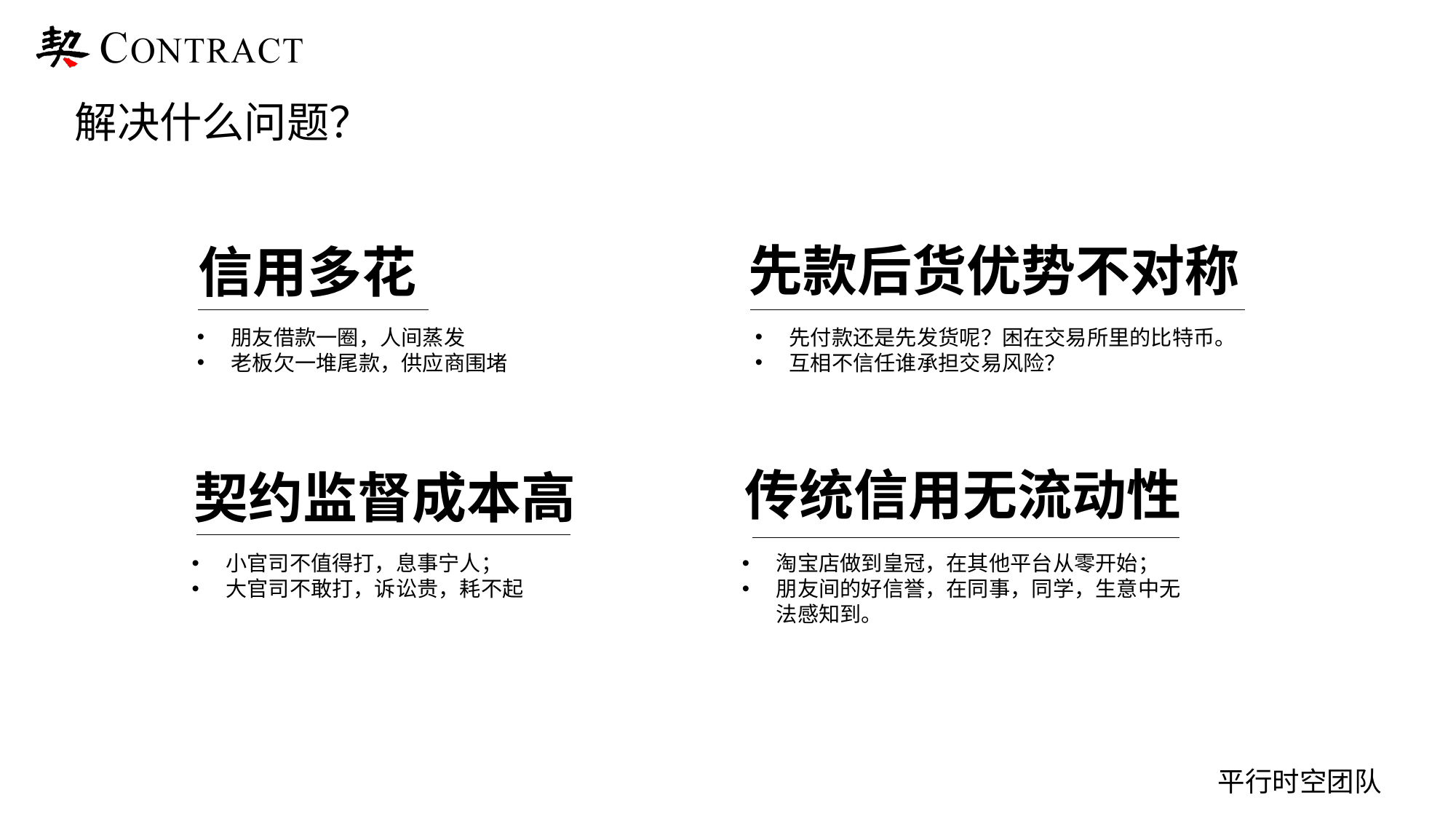

# 解决什么问题？
先款后货优势不对称
信用多花
朋友借款一圈，人间蒸发
老板欠一堆尾款，供应商围堵
先付款还是先发货呢？困在交易所里的比特币。
互相不信任谁承担交易风险？
传统信用无流动性
契约监督成本高
小官司不值得打，息事宁人；
大官司不敢打，诉讼贵，耗不起
淘宝店做到皇冠，在其他平台从零开始；
朋友间的好信誉，在同事，同学，生意中无法感知到。